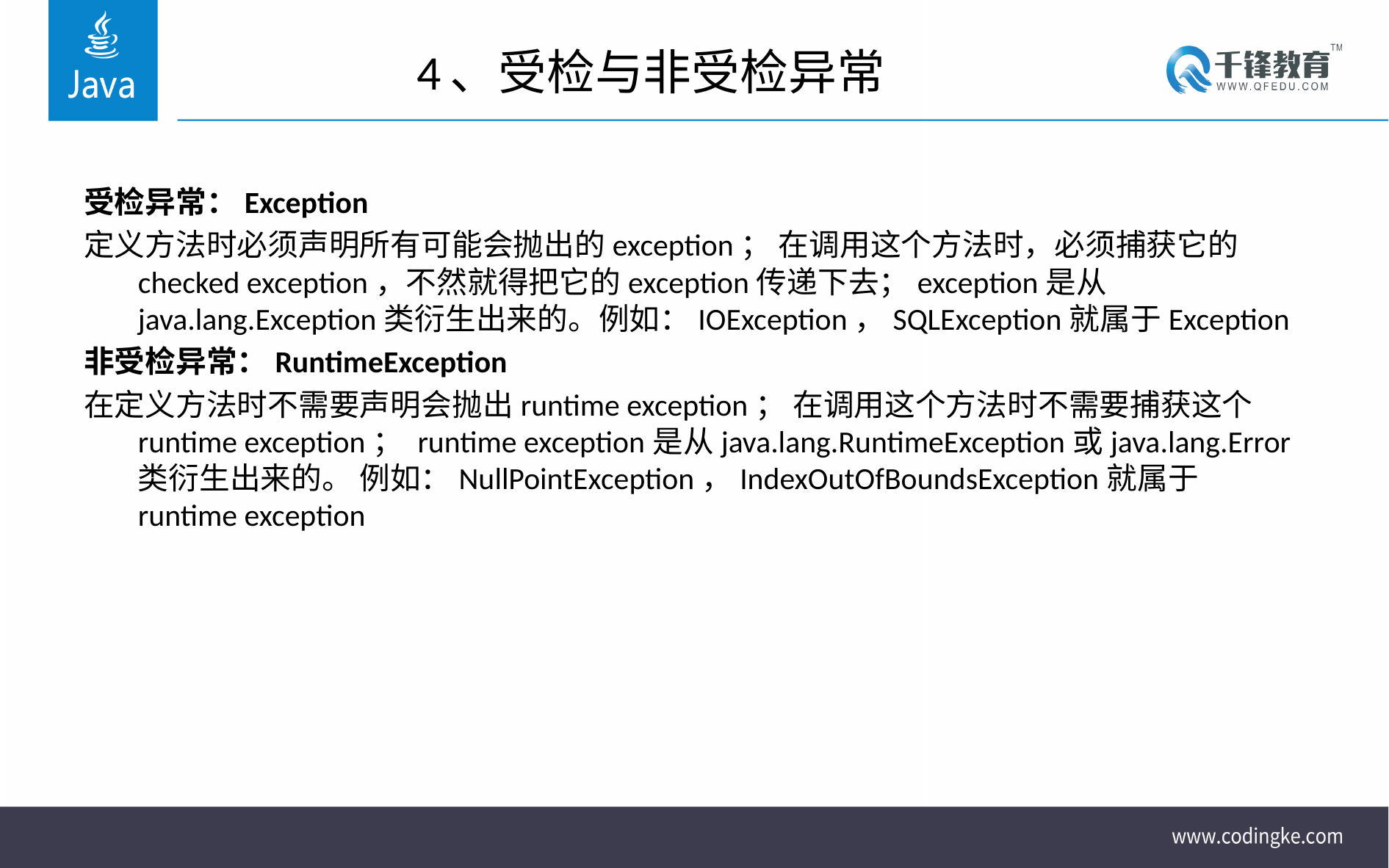

# 4、受检与非受检异常
受检异常：Exception
定义方法时必须声明所有可能会抛出的exception； 在调用这个方法时，必须捕获它的checked exception，不然就得把它的exception传递下去；exception是从java.lang.Exception类衍生出来的。例如：IOException，SQLException就属于Exception
非受检异常：RuntimeException
在定义方法时不需要声明会抛出runtime exception； 在调用这个方法时不需要捕获这个runtime exception； runtime exception是从java.lang.RuntimeException或java.lang.Error类衍生出来的。 例如：NullPointException，IndexOutOfBoundsException就属于runtime exception